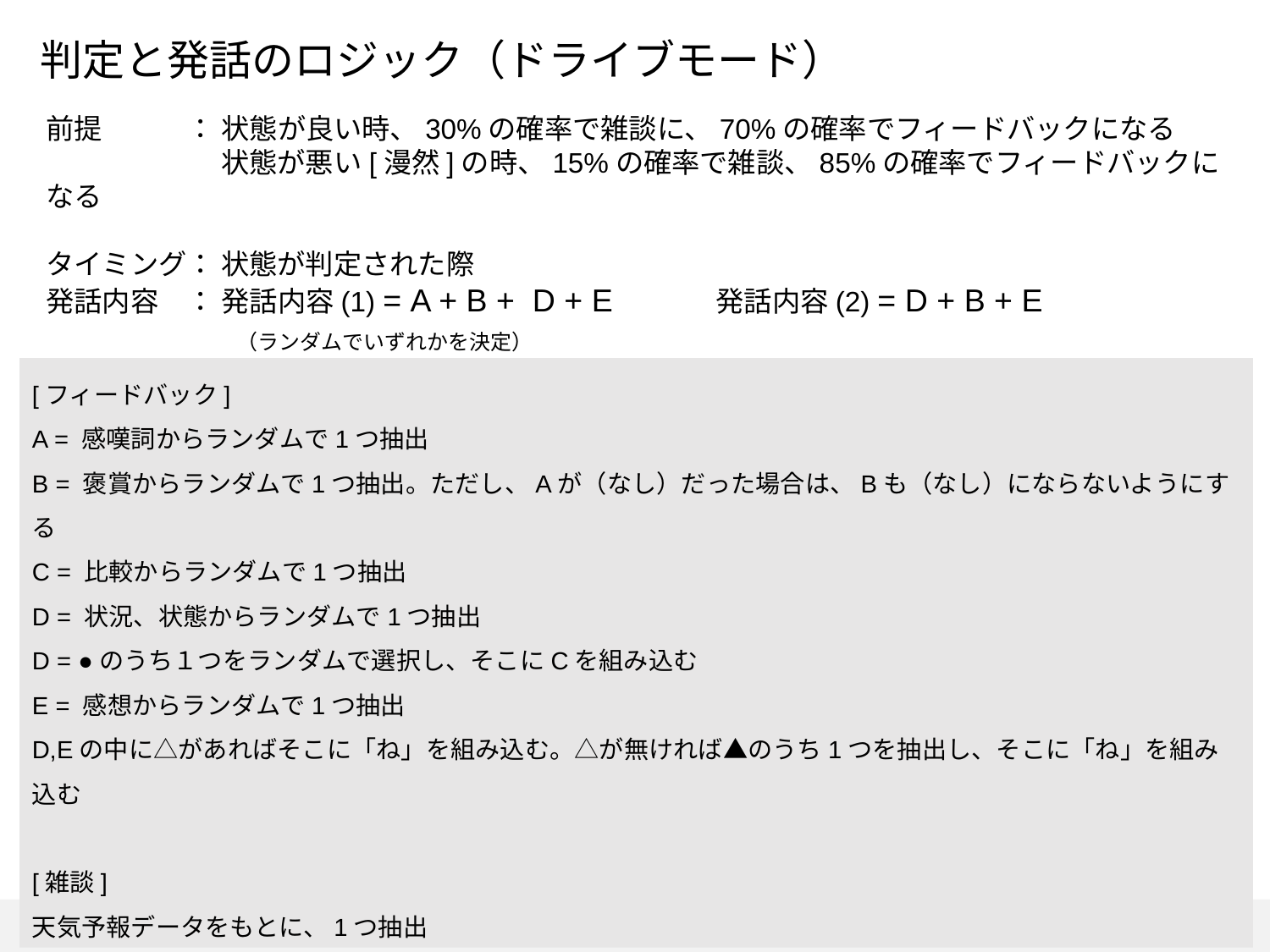

判定と発話のロジック（ドライブモード）
前提　　　： 状態が良い時、30%の確率で雑談に、70%の確率でフィードバックになる
　　　　　　 状態が悪い[漫然]の時、15%の確率で雑談、85%の確率でフィードバックになる

タイミング： 状態が判定された際
発話内容　： 発話内容(1) = A + B +  D + E　　　発話内容(2) = D + B + E
　　　　　　（ランダムでいずれかを決定）

[フィードバック]
A = 感嘆詞からランダムで1つ抽出
B = 褒賞からランダムで1つ抽出。ただし、Aが（なし）だった場合は、Bも（なし）にならないようにする
C = 比較からランダムで1つ抽出
D = 状況、状態からランダムで1つ抽出
D = ●のうち１つをランダムで選択し、そこにCを組み込む
E = 感想からランダムで1つ抽出
D,Eの中に△があればそこに「ね」を組み込む。△が無ければ▲のうち1つを抽出し、そこに「ね」を組み込む

[雑談]
天気予報データをもとに、1つ抽出
©                              all rights reserved
21